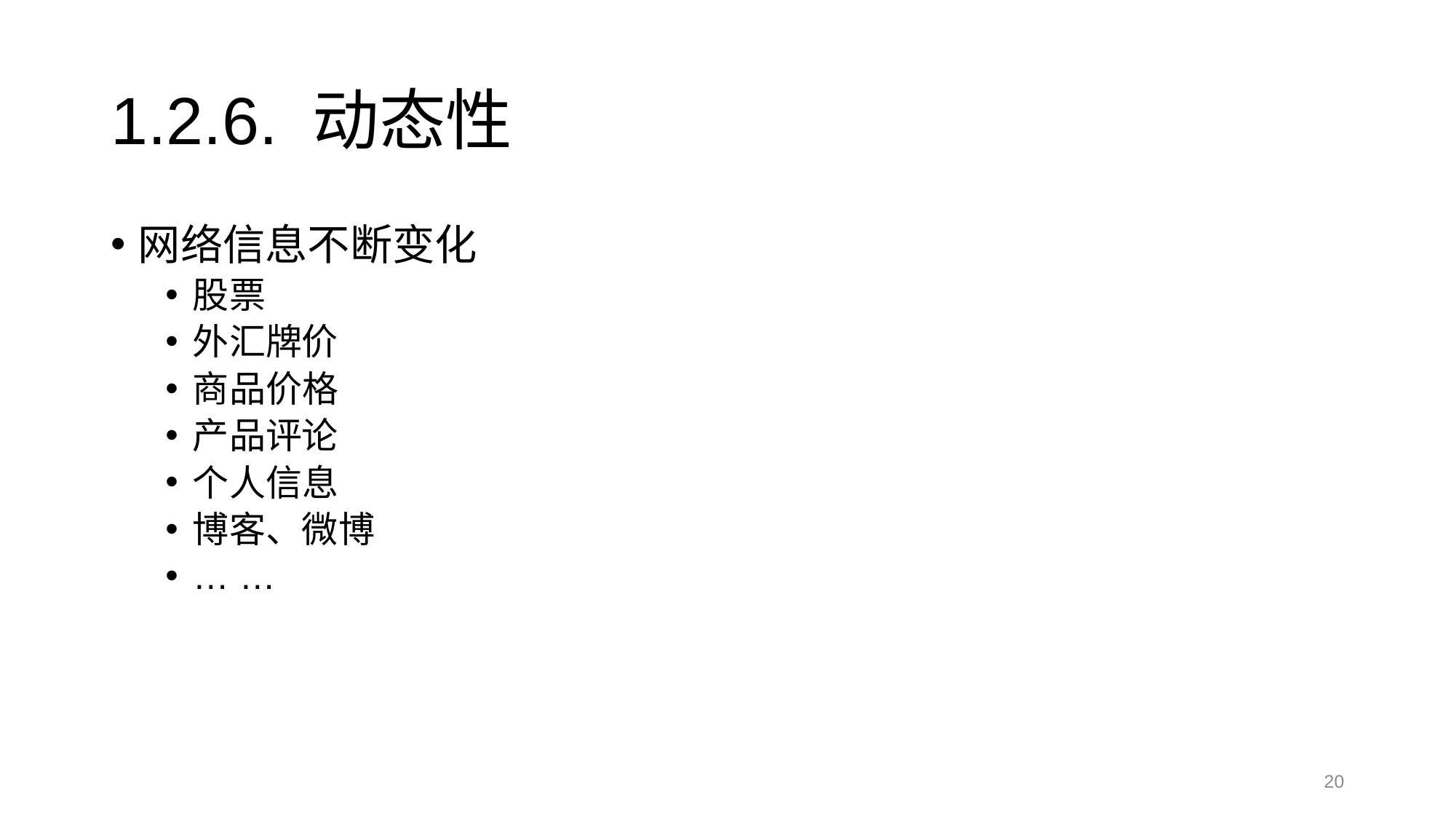

# 1.2.6. 动态性
网络信息不断变化
股票
外汇牌价
商品价格
产品评论
个人信息
博客、微博
… …

20